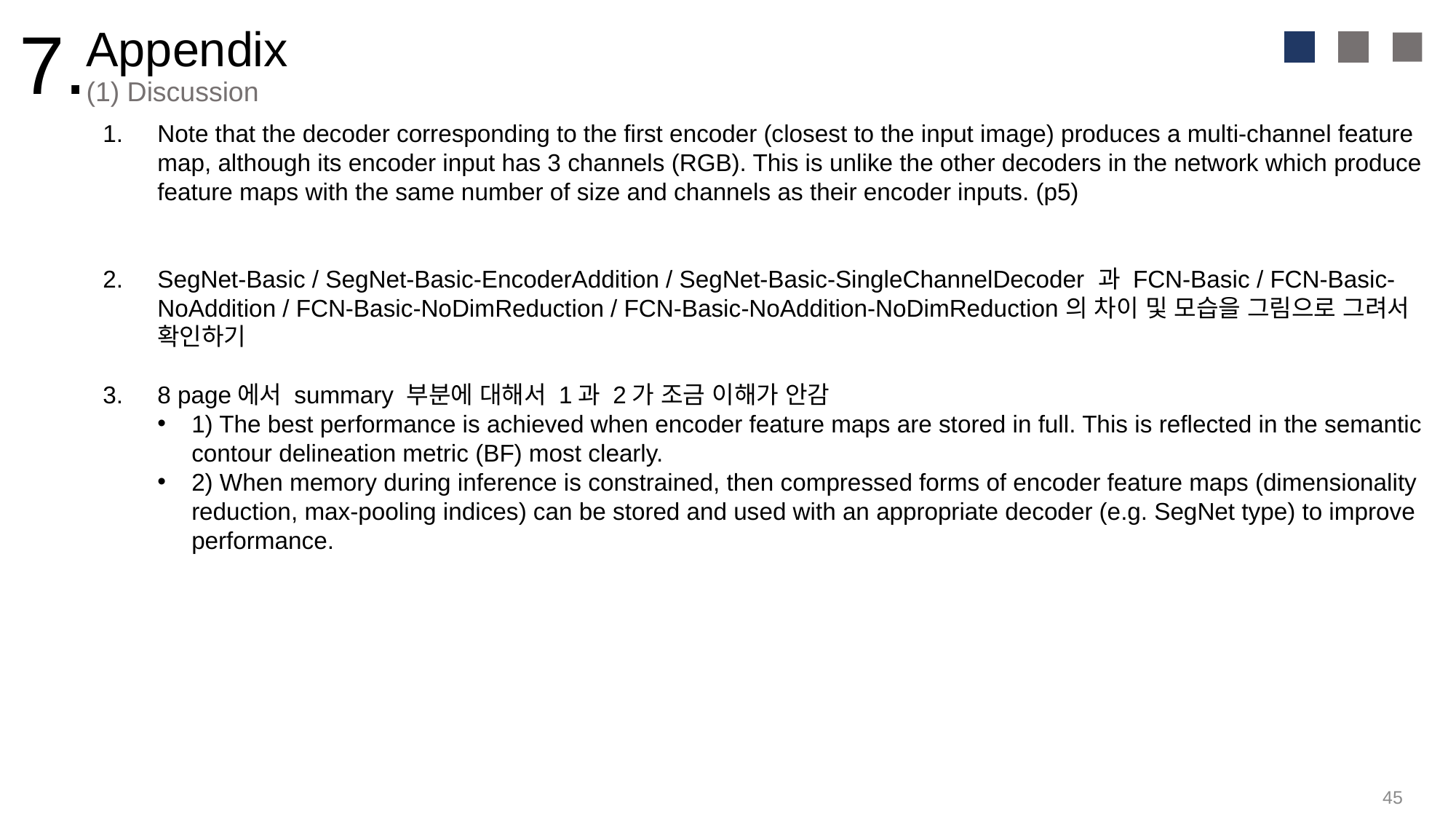

7.
Appendix

(1) Discussion
Note that the decoder corresponding to the first encoder (closest to the input image) produces a multi-channel feature map, although its encoder input has 3 channels (RGB). This is unlike the other decoders in the network which produce feature maps with the same number of size and channels as their encoder inputs. (p5)

SegNet-Basic / SegNet-Basic-EncoderAddition / SegNet-Basic-SingleChannelDecoder 과 FCN-Basic / FCN-Basic-NoAddition / FCN-Basic-NoDimReduction / FCN-Basic-NoAddition-NoDimReduction의 차이 및 모습을 그림으로 그려서 확인하기

8 page에서 summary 부분에 대해서 1과 2가 조금 이해가 안감
1) The best performance is achieved when encoder feature maps are stored in full. This is reflected in the semantic contour delineation metric (BF) most clearly.
2) When memory during inference is constrained, then compressed forms of encoder feature maps (dimensionality reduction, max-pooling indices) can be stored and used with an appropriate decoder (e.g. SegNet type) to improve performance.

45